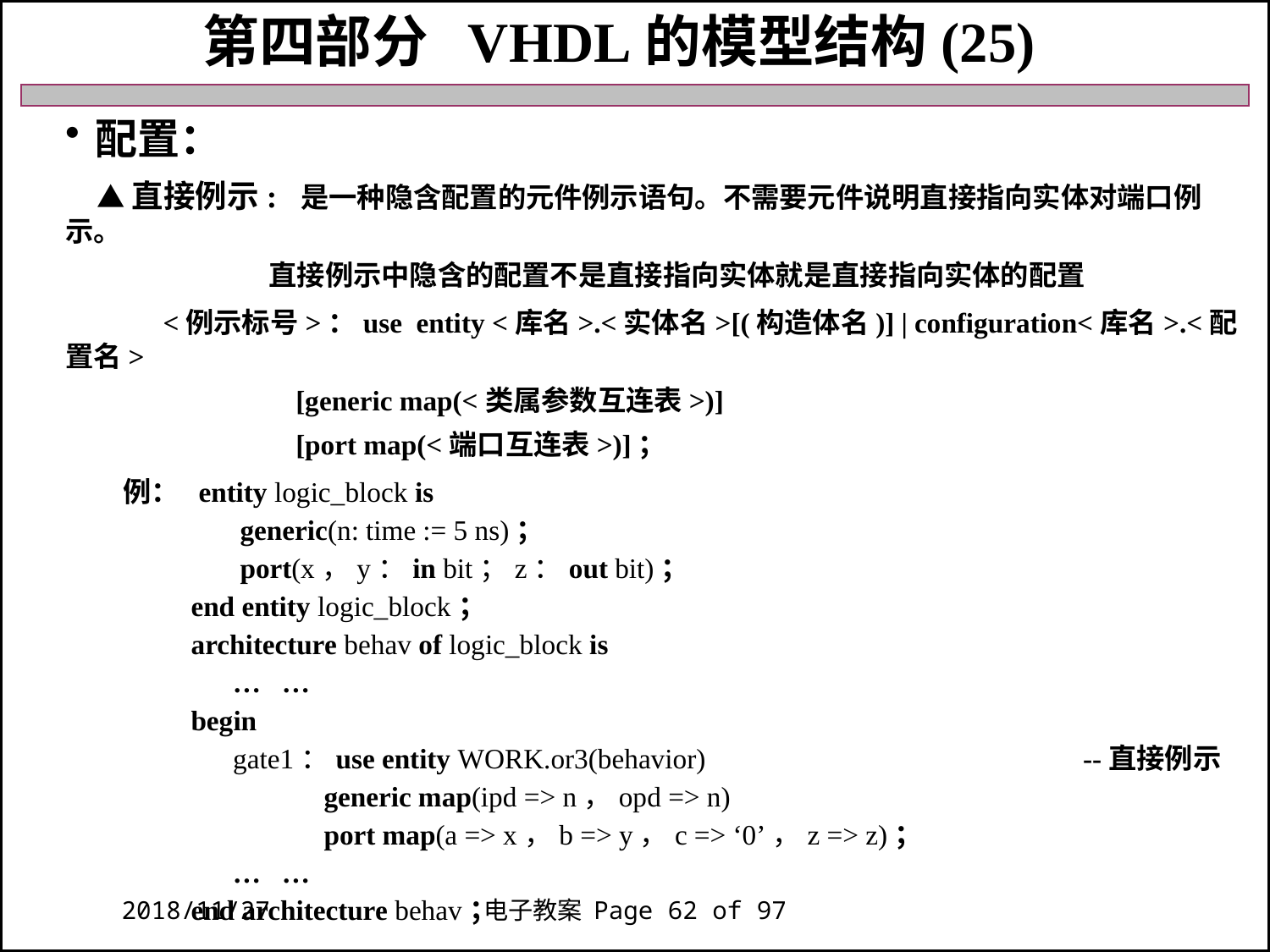

第四部分  VHDL的模型结构(25)

配置：
     ▲直接例示:  是一种隐含配置的元件例示语句。不需要元件说明直接指向实体对端口例示。
                               直接例示中隐含的配置不是直接指向实体就是直接指向实体的配置
              <例示标号>：use  entity <库名>.<实体名>[(构造体名)] | configuration<库名>.<配置名>
                                 [generic map(<类属参数互连表>)]
                                 [port map(<端口互连表>)]；
        例：  entity logic_block is
                         generic(n: time := 5 ns)；
                         port(x，y：in bit；z：out bit)；
                  end entity logic_block；
                  architecture behav of logic_block is
                        …   …
                  begin
                        gate1：use entity WORK.or3(behavior)                                                      --直接例示
                                     generic map(ipd => n，opd => n)
                                     port map(a => x，b => y，c => ‘0’，z => z)；
                        …   …
                  end architecture behav；

2018/11/27
电子教案 Page 62 of 97